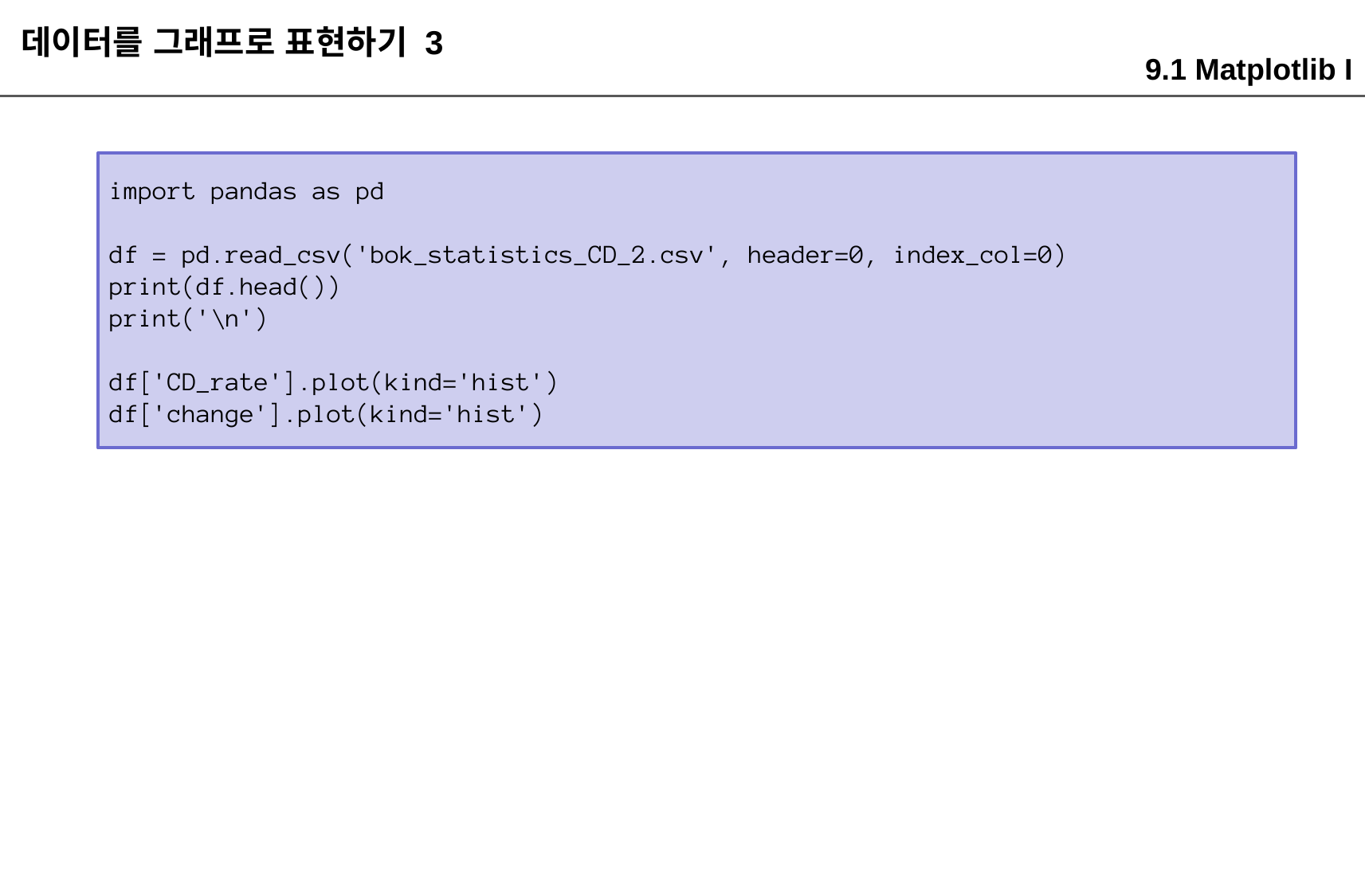

데이터를 그래프로 표현하기 3
9.1 Matplotlib I
import pandas as pd

df = pd.read_csv('bok_statistics_CD_2.csv', header=0, index_col=0)
print(df.head())
print('\n')

df['CD_rate'].plot(kind='hist')
df['change'].plot(kind='hist')